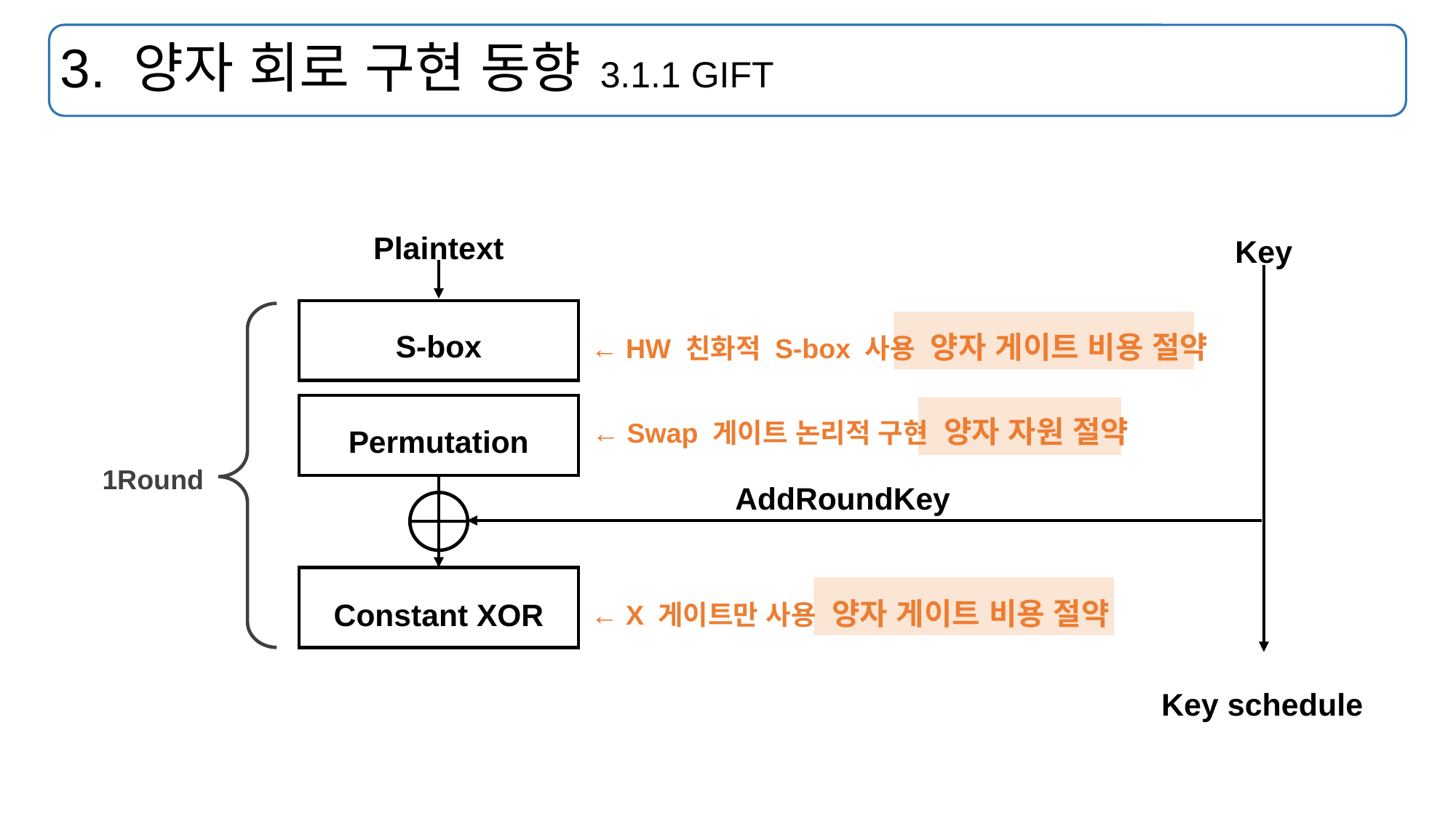

# 3. 양자 회로 구현 동향 3.1.1 GIFT
Plaintext
Key

S-box

← HW 친화적 S-box 사용  양자 게이트 비용 절약

← Swap 게이트 논리적 구현  양자 자원 절약

Permutation
1Round
AddRoundKey

← X 게이트만 사용  양자 게이트 비용 절약

Constant XOR
Key schedule